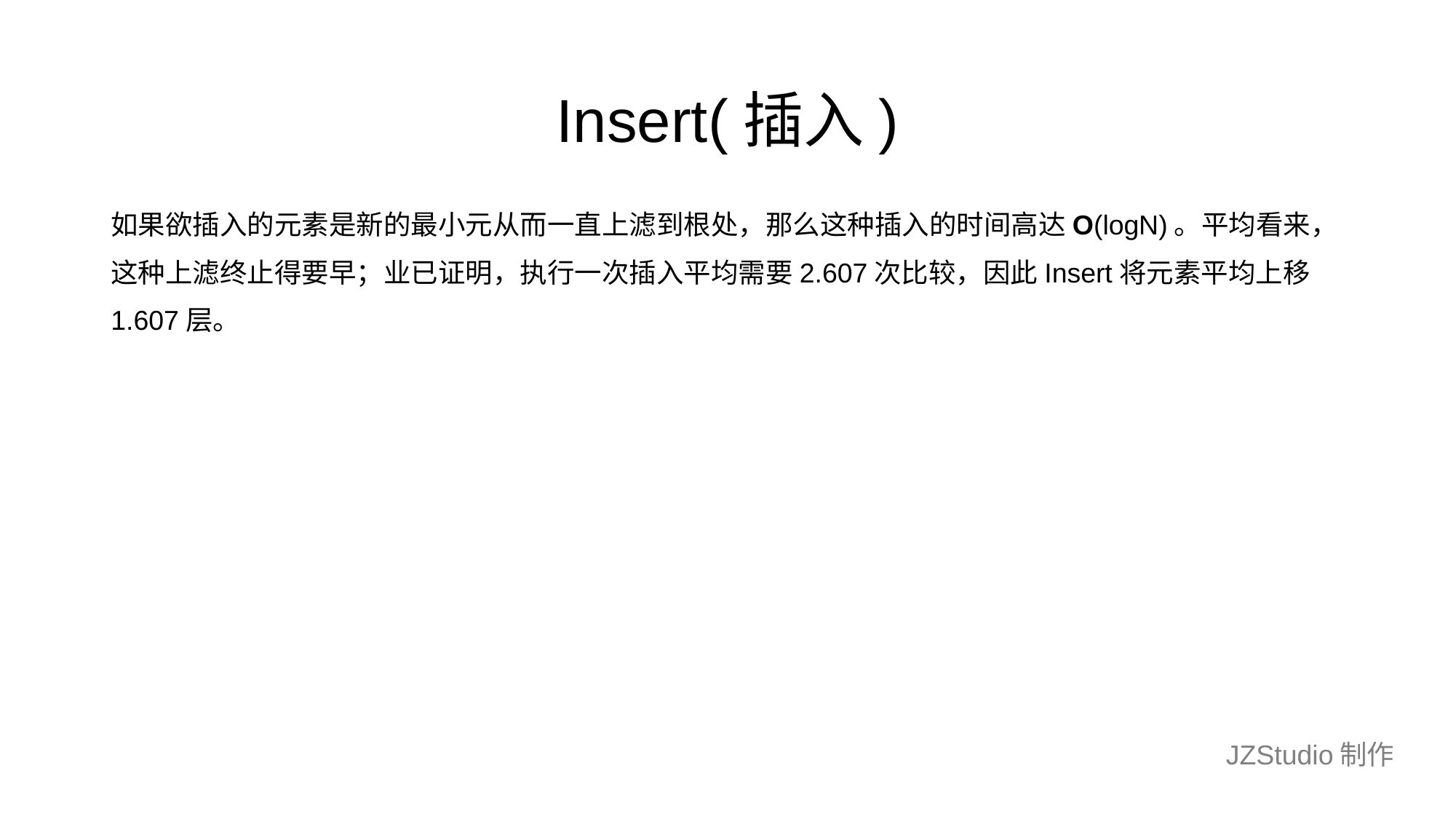

# Insert(插入)
如果欲插入的元素是新的最小元从而一直上滤到根处，那么这种插入的时间高达O(logN)。平均看来，
这种上滤终止得要早；业已证明，执行一次插入平均需要2.607次比较，因此Insert将元素平均上移
1.607层。